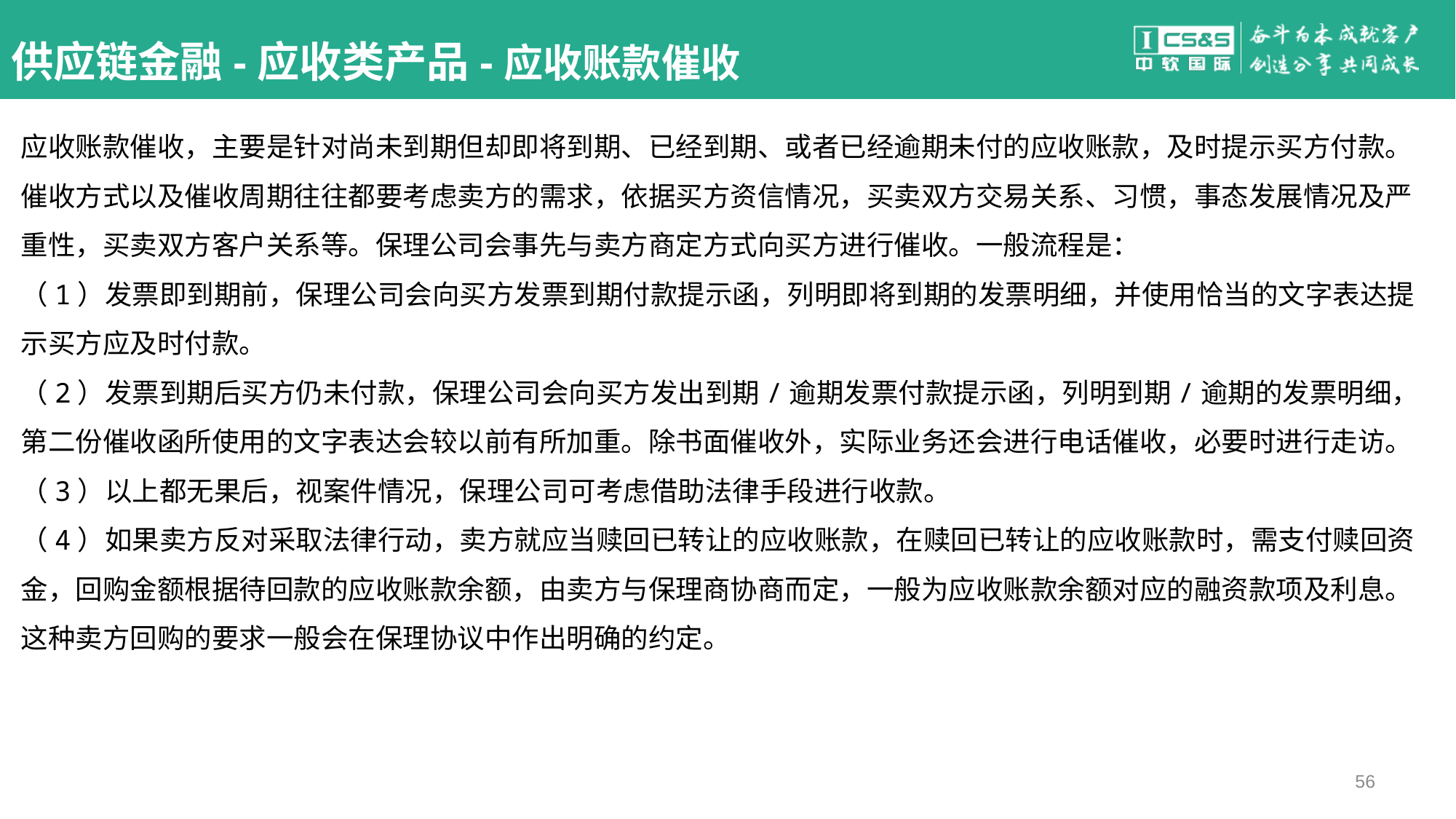

# 供应链金融-应收类产品-应收账款催收
应收账款催收，主要是针对尚未到期但却即将到期、已经到期、或者已经逾期未付的应收账款，及时提示买方付款。
催收方式以及催收周期往往都要考虑卖方的需求，依据买方资信情况，买卖双方交易关系、习惯，事态发展情况及严重性，买卖双方客户关系等。保理公司会事先与卖方商定方式向买方进行催收。一般流程是：
（1）发票即到期前，保理公司会向买方发票到期付款提示函，列明即将到期的发票明细，并使用恰当的文字表达提示买方应及时付款。
（2）发票到期后买方仍未付款，保理公司会向买方发出到期/逾期发票付款提示函，列明到期/逾期的发票明细，第二份催收函所使用的文字表达会较以前有所加重。除书面催收外，实际业务还会进行电话催收，必要时进行走访。
（3）以上都无果后，视案件情况，保理公司可考虑借助法律手段进行收款。
（4）如果卖方反对采取法律行动，卖方就应当赎回已转让的应收账款，在赎回已转让的应收账款时，需支付赎回资金，回购金额根据待回款的应收账款余额，由卖方与保理商协商而定，一般为应收账款余额对应的融资款项及利息。这种卖方回购的要求一般会在保理协议中作出明确的约定。

56